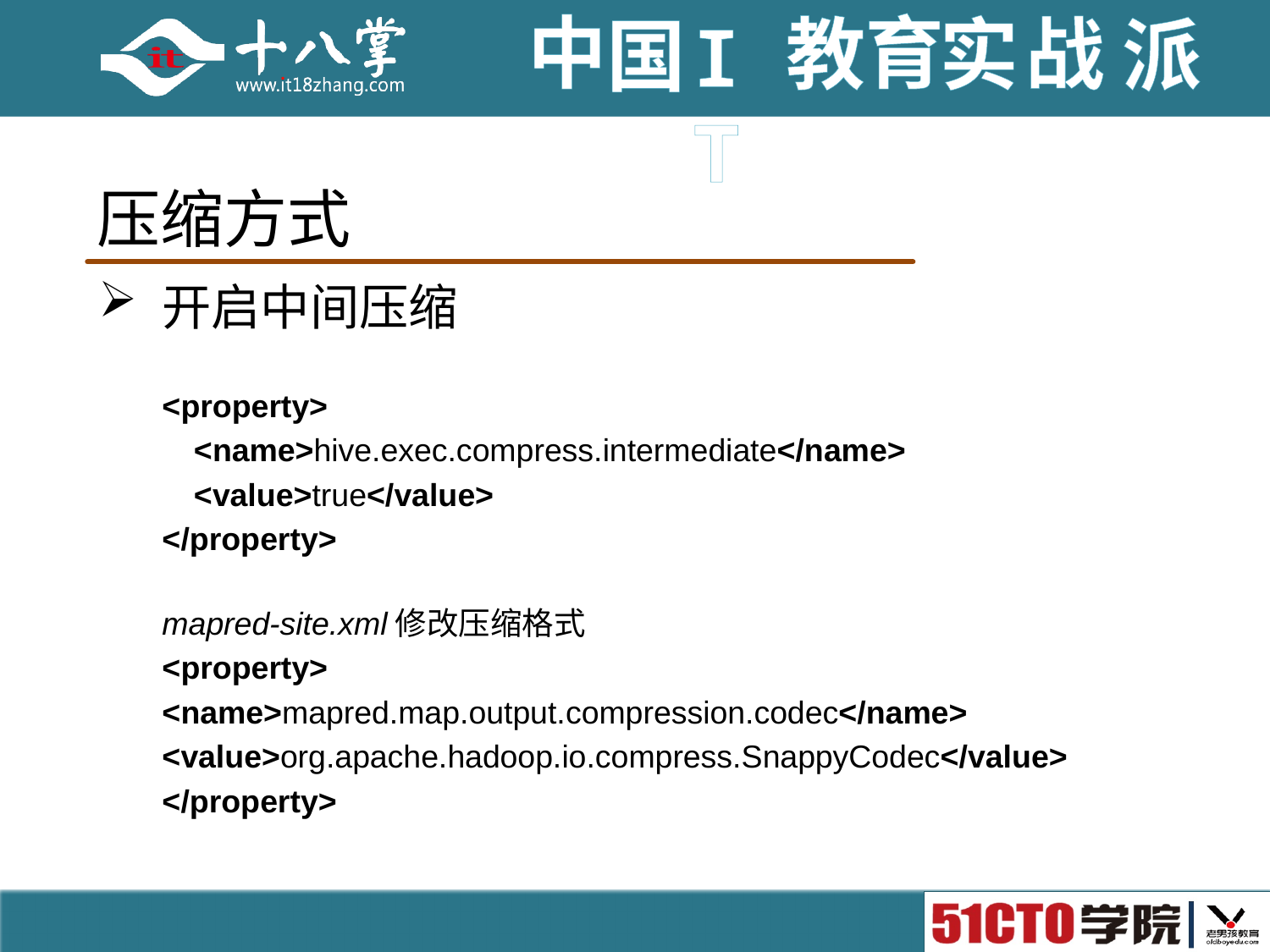

# 压缩方式
开启中间压缩

<property>
<name>hive.exec.compress.intermediate</name>
<value>true</value>
</property>

mapred-site.xml修改压缩格式
<property>
<name>mapred.map.output.compression.codec</name>
<value>org.apache.hadoop.io.compress.SnappyCodec</value>
</property>